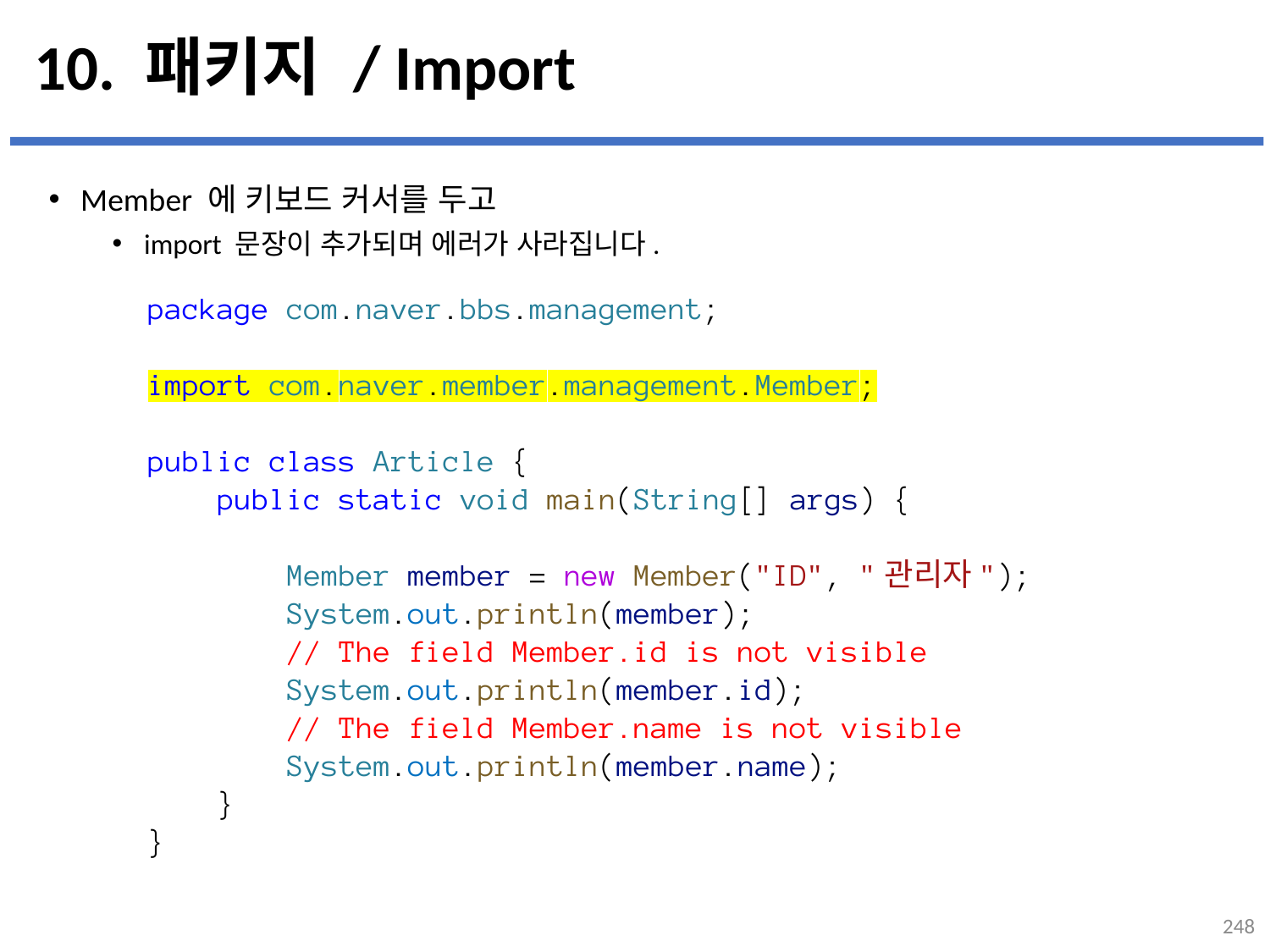

# 10. 패키지 / Import
Member 에 키보드 커서를 두고
import 문장이 추가되며 에러가 사라집니다.
...

설명
package com.naver.bbs.management;
import com.naver.member.management.Member;
public class Article {
    public static void main(String[] args) {

        Member member = new Member("ID", "관리자");
        System.out.println(member);
        // The field Member.id is not visible
        System.out.println(member.id);
        // The field Member.name is not visible
        System.out.println(member.name);
    }
}
248